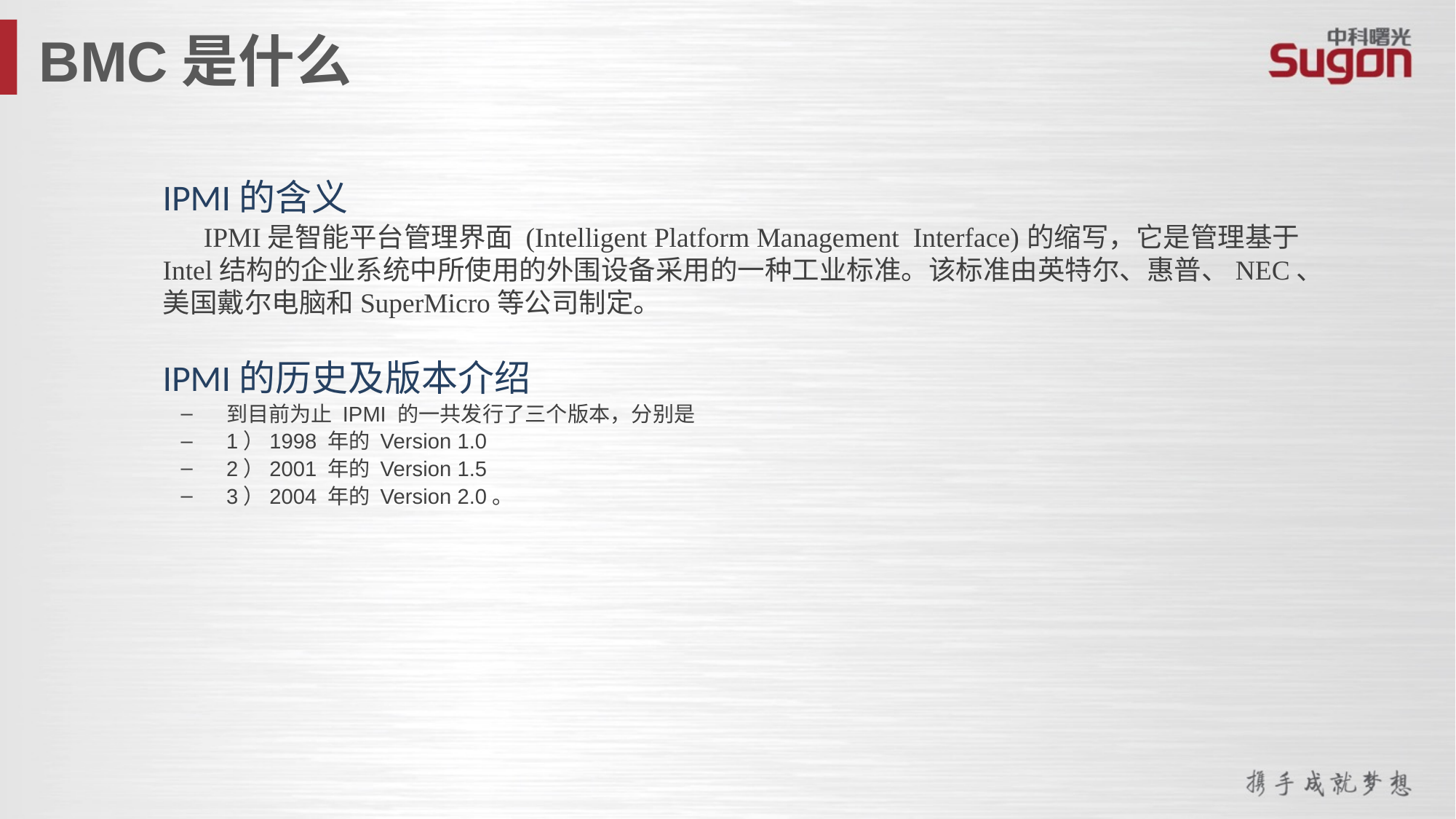

BMC是什么

IPMI的含义
IPMI是智能平台管理界面 (Intelligent Platform Management  Interface)的缩写，它是管理基于 Intel结构的企业系统中所使用的外围设备采用的一种工业标准。该标准由英特尔、惠普、NEC、美国戴尔电脑和SuperMicro等公司制定。

IPMI的历史及版本介绍
到目前为止 IPMI 的一共发行了三个版本，分别是
1）1998 年的 Version 1.0
2）2001 年的 Version 1.5
3）2004 年的 Version 2.0。